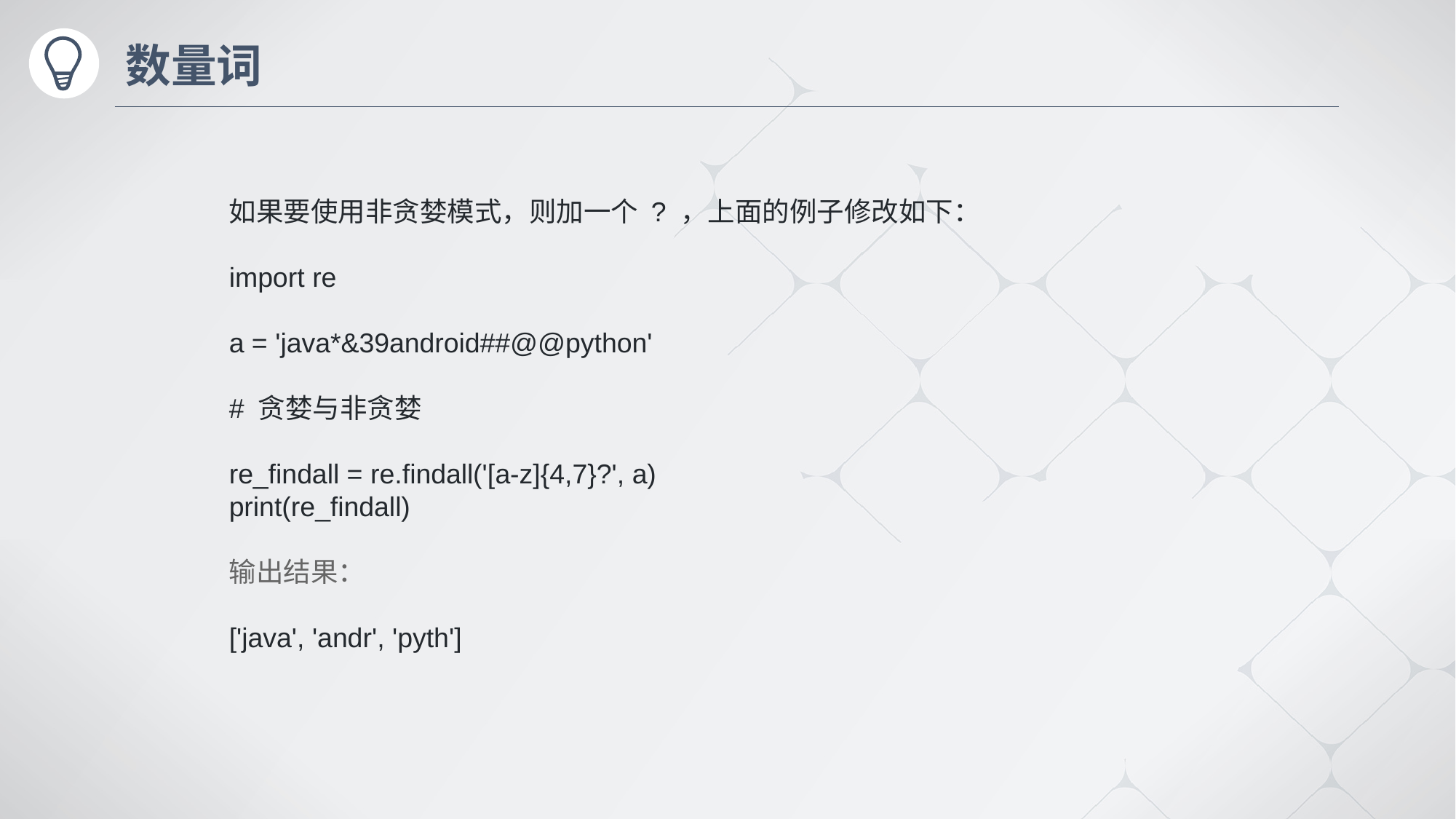

# 数量词
如果要使用非贪婪模式，则加一个 ? ，上面的例子修改如下：

import re

a = 'java*&39android##@@python'

# 贪婪与非贪婪

re_findall = re.findall('[a-z]{4,7}?', a)
print(re_findall)

输出结果：

['java', 'andr', 'pyth']